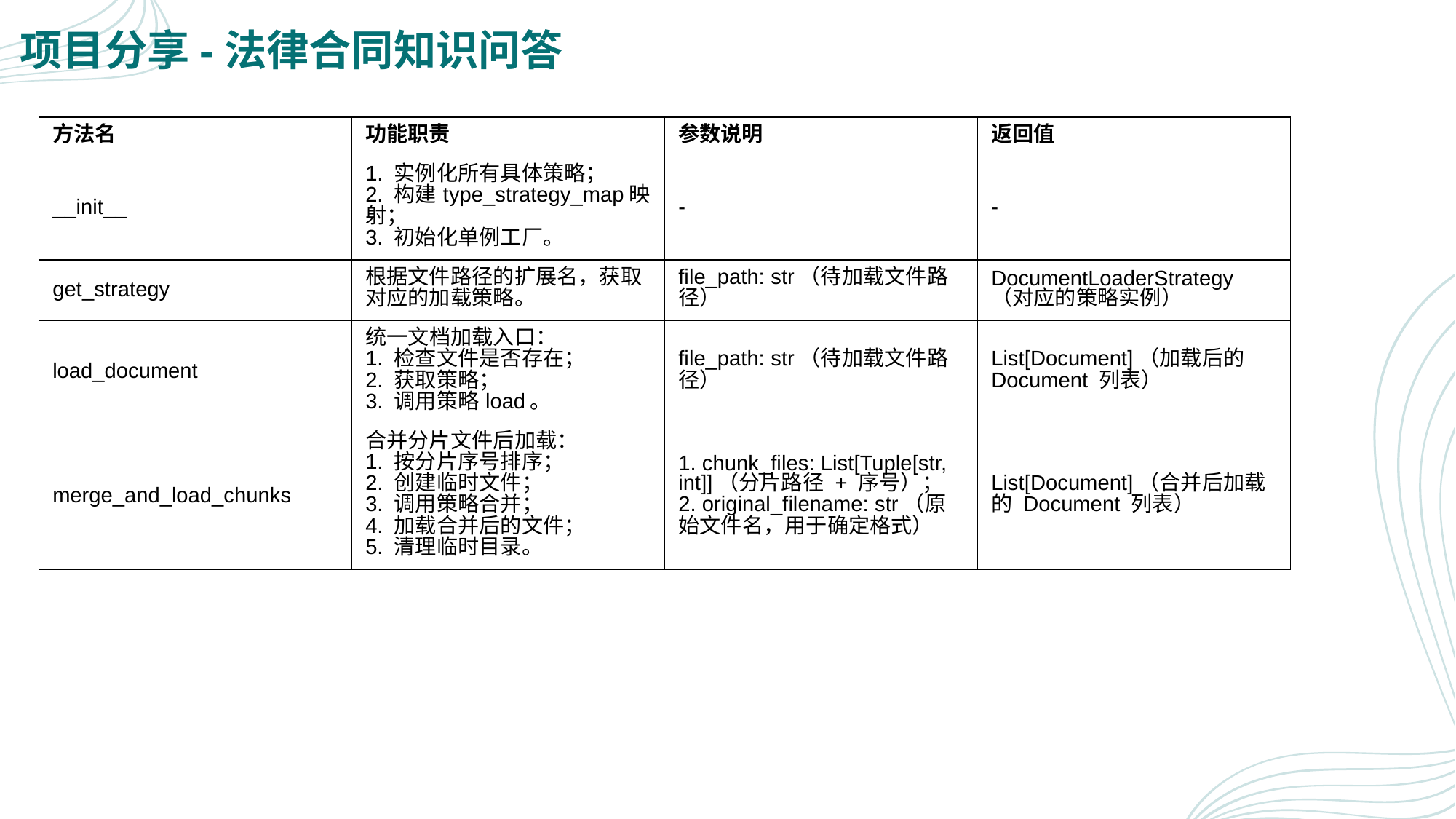

# 项目分享-法律合同知识问答
| 方法名 | 功能职责 | 参数说明 | 返回值 |
| --- | --- | --- | --- |
| \_\_init\_\_ | 1. 实例化所有具体策略； 2. 构建type\_strategy\_map映射； 3. 初始化单例工厂。 | - | - |
| get\_strategy | 根据文件路径的扩展名，获取对应的加载策略。 | file\_path: str（待加载文件路径） | DocumentLoaderStrategy（对应的策略实例） |
| load\_document | 统一文档加载入口： 1. 检查文件是否存在； 2. 获取策略； 3. 调用策略load。 | file\_path: str（待加载文件路径） | List[Document]（加载后的 Document 列表） |
| merge\_and\_load\_chunks | 合并分片文件后加载： 1. 按分片序号排序； 2. 创建临时文件； 3. 调用策略合并； 4. 加载合并后的文件； 5. 清理临时目录。 | 1. chunk\_files: List[Tuple[str, int]]（分片路径 + 序号）； 2. original\_filename: str（原始文件名，用于确定格式） | List[Document]（合并后加载的 Document 列表） |